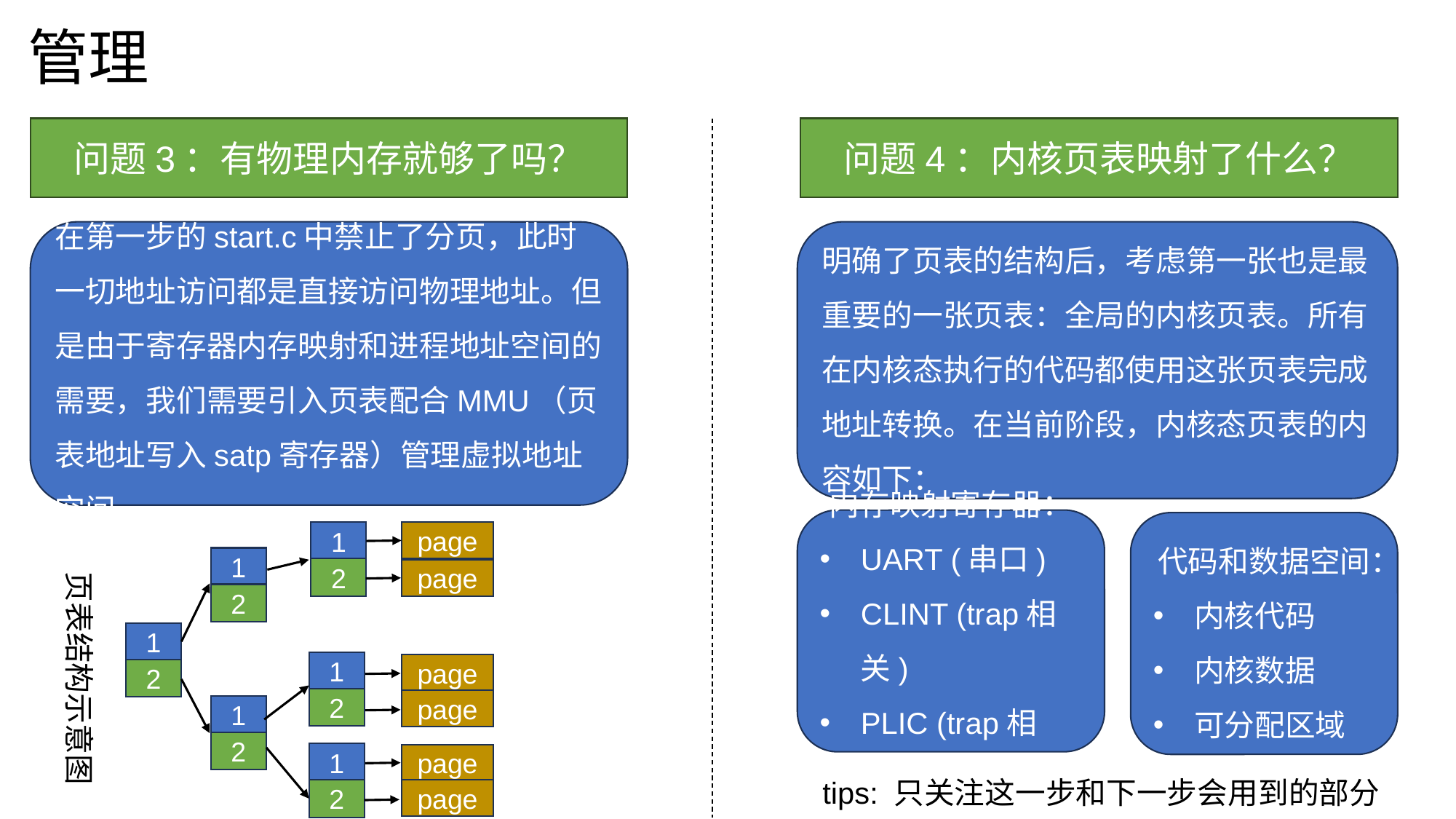

# 三、内核实现-2:物理内存管理+内核态虚拟内存管理
问题3：有物理内存就够了吗？
问题4：内核页表映射了什么？
在第一步的start.c中禁止了分页，此时一切地址访问都是直接访问物理地址。但是由于寄存器内存映射和进程地址空间的需要，我们需要引入页表配合MMU（页表地址写入satp寄存器）管理虚拟地址空间。
明确了页表的结构后，考虑第一张也是最重要的一张页表：全局的内核页表。所有在内核态执行的代码都使用这张页表完成地址转换。在当前阶段，内核态页表的内容如下：
内存映射寄存器：
UART (串口)
CLINT (trap相关)
PLIC (trap相关)
代码和数据空间：
内核代码
内核数据
可分配区域
1
page
1
2
page
页表结构示意图
2
1
1
page
2
2
page
1
2
1
page
tips: 只关注这一步和下一步会用到的部分
2
page